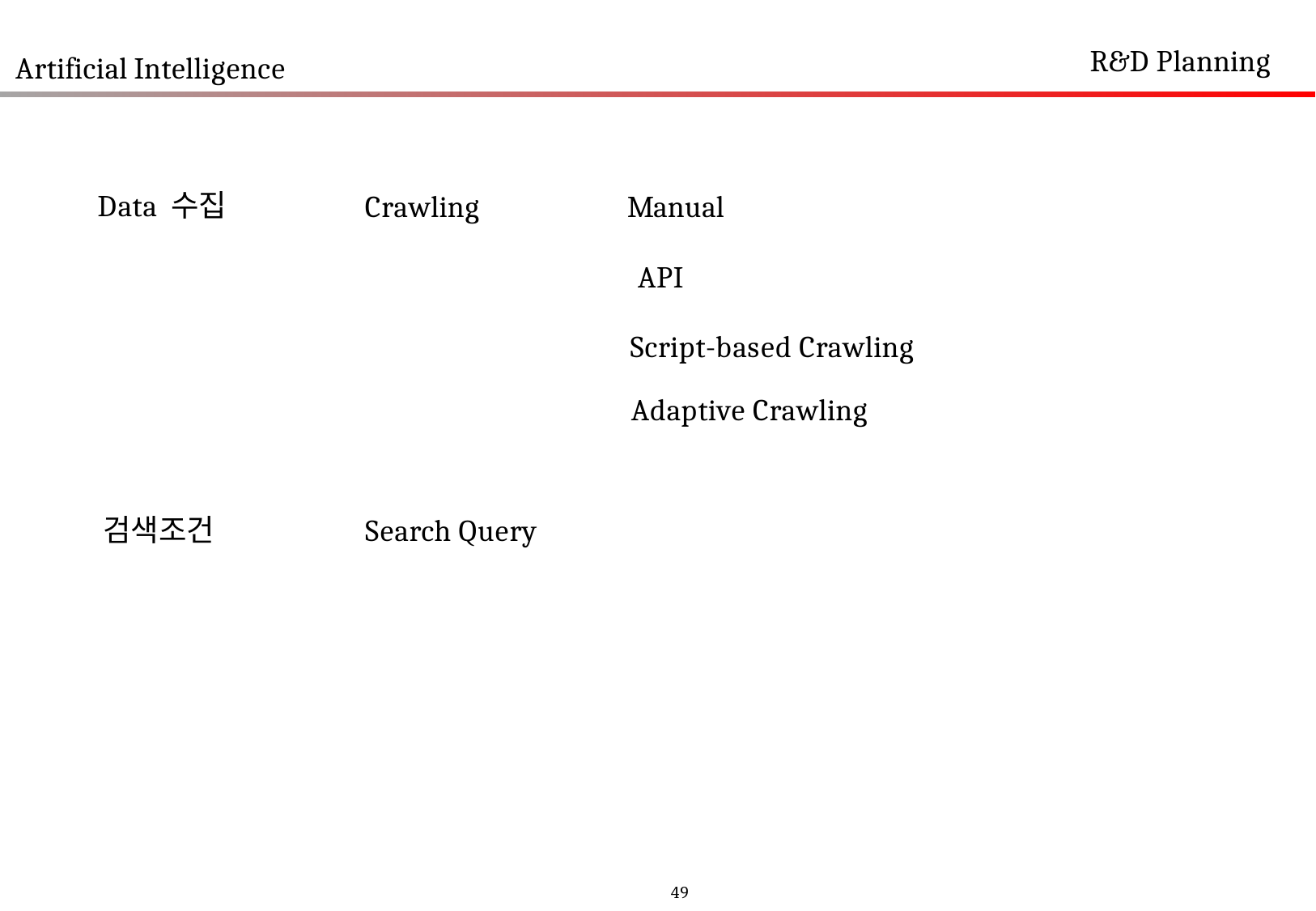

R&D Planning
Artificial Intelligence
Data 수집
Crawling
Manual
API
Script-based Crawling
Adaptive Crawling
검색조건
Search Query
49